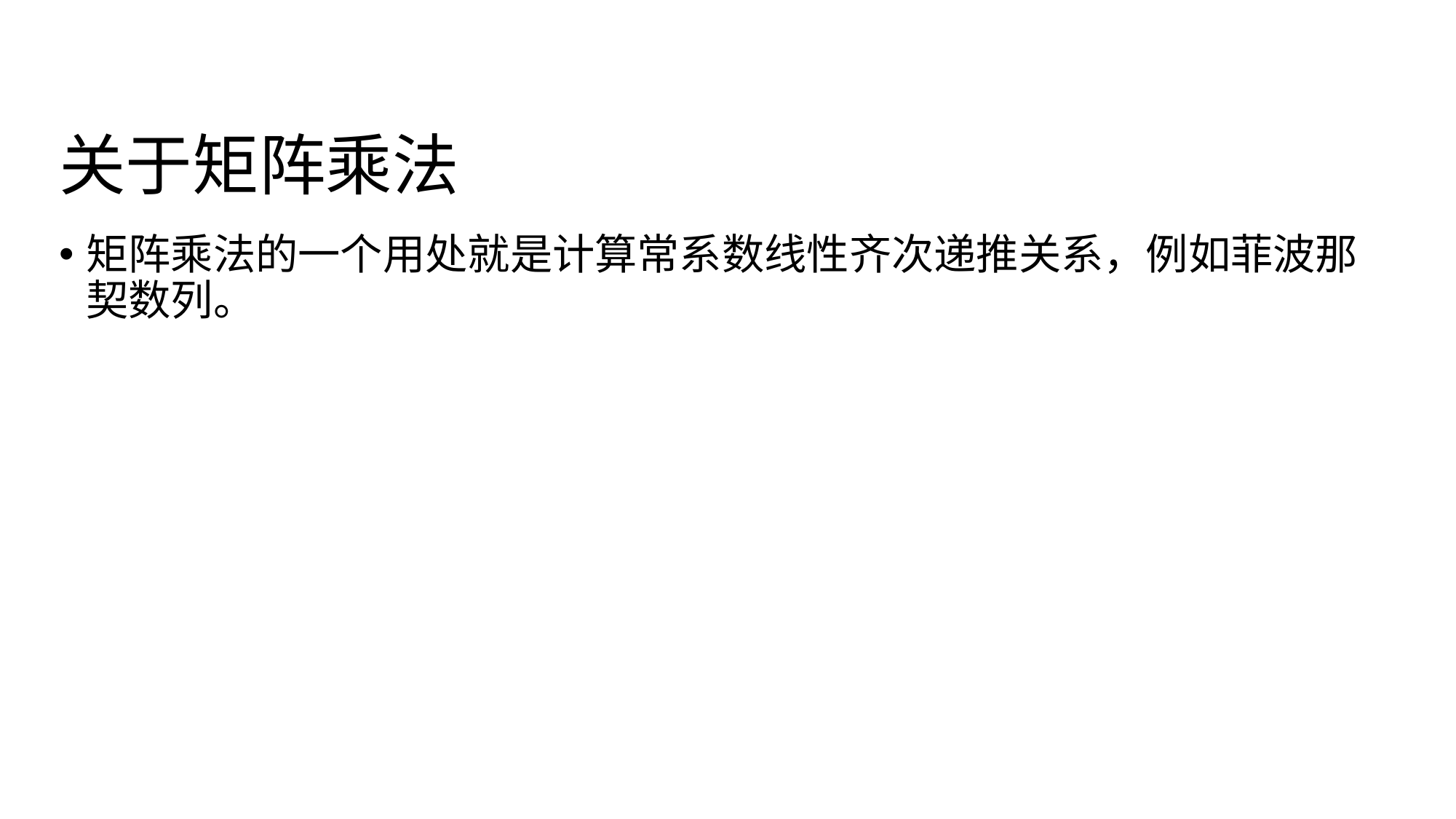

# 关于矩阵乘法
矩阵乘法的一个用处就是计算常系数线性齐次递推关系，例如菲波那契数列。